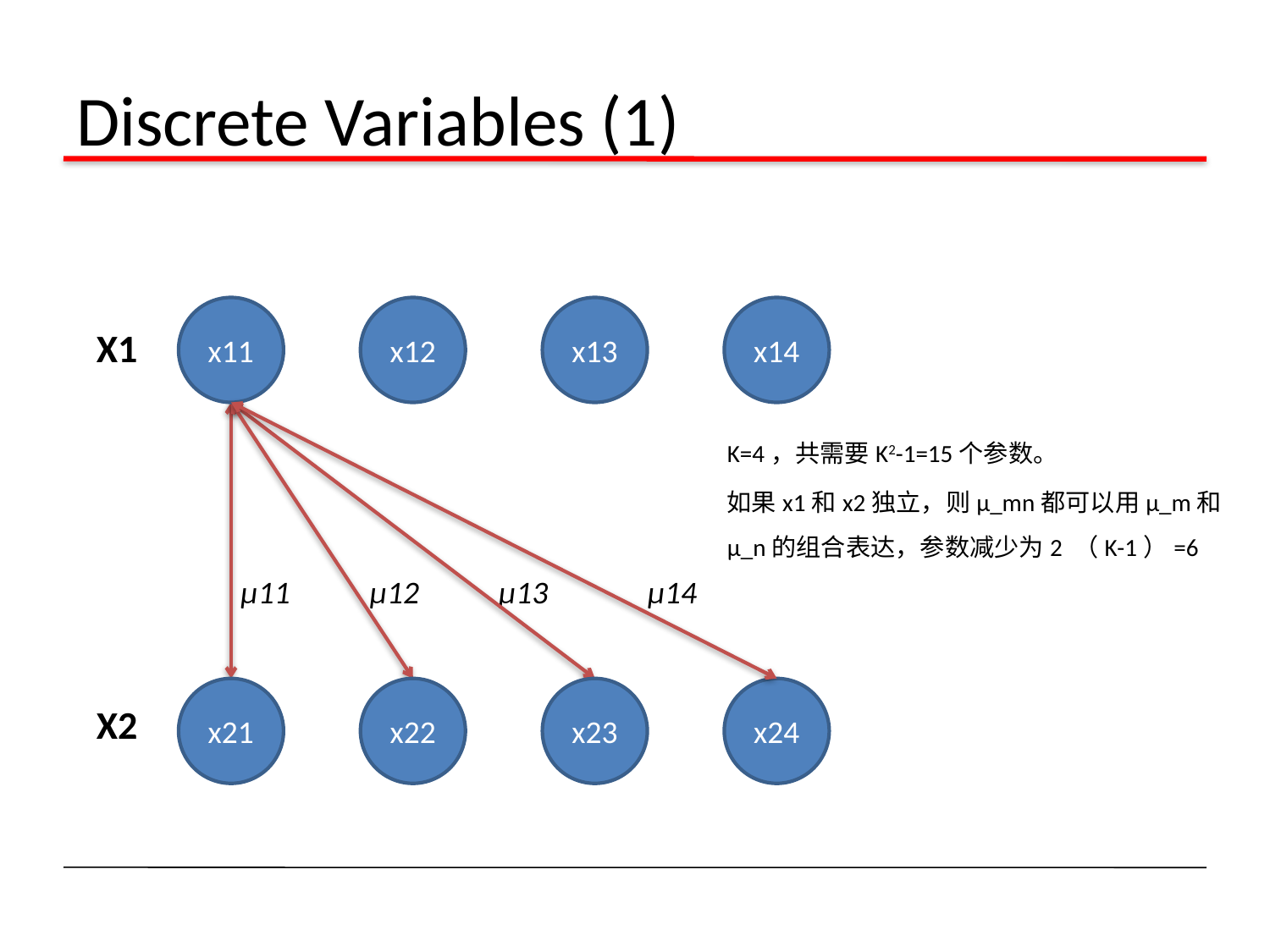

# Discrete Variables (1)
x11
x12
x13
x14
X1
K=4，共需要K2-1=15个参数。
如果x1和x2独立，则μ_mn都可以用μ_m和μ_n的组合表达，参数减少为2 （K-1）=6
μ11

μ12

μ13

μ14

x21
x22
x23
x24
X2